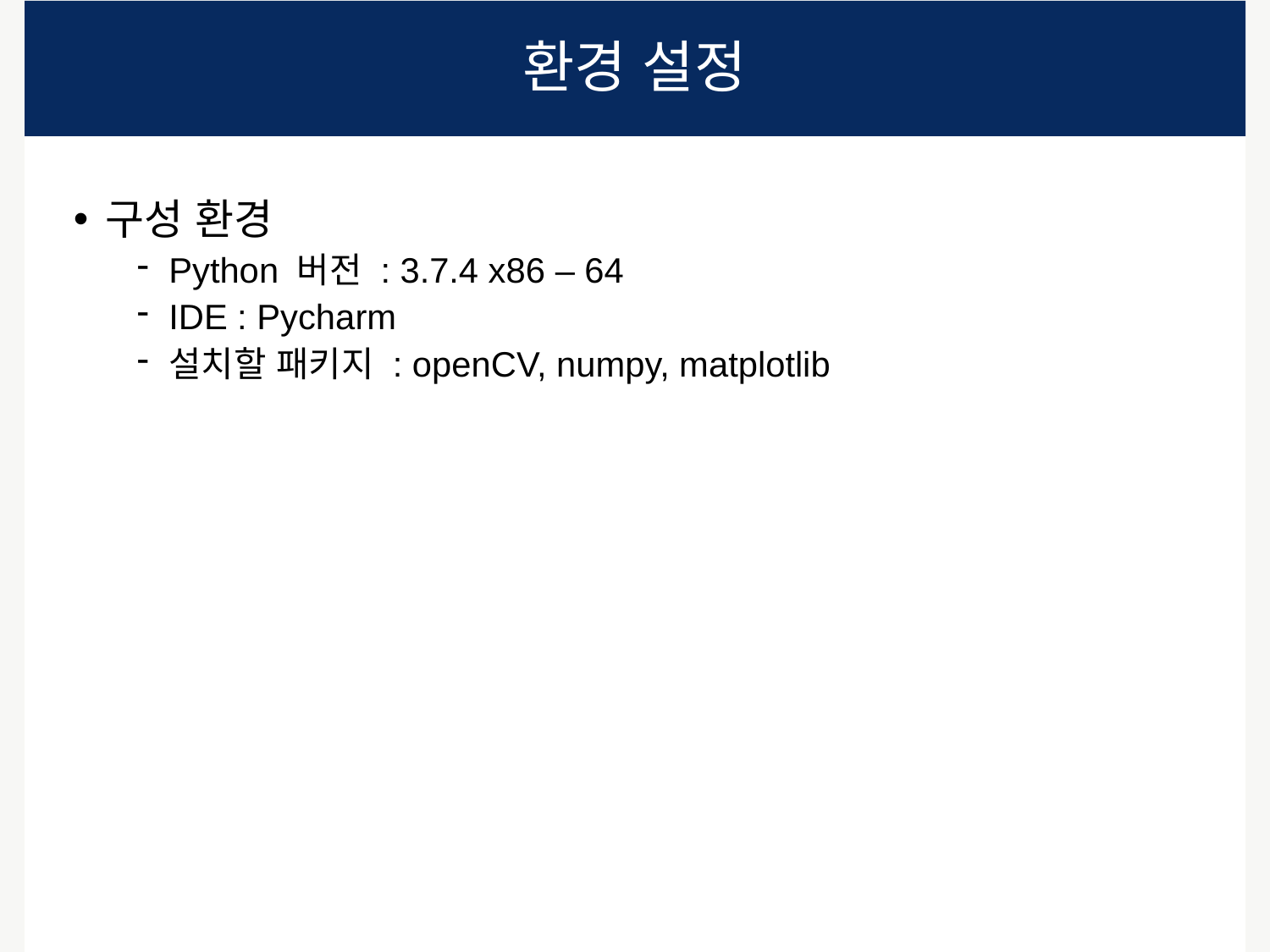

# 환경 설정
구성 환경
Python 버전 : 3.7.4 x86 – 64
IDE : Pycharm
설치할 패키지 : openCV, numpy, matplotlib